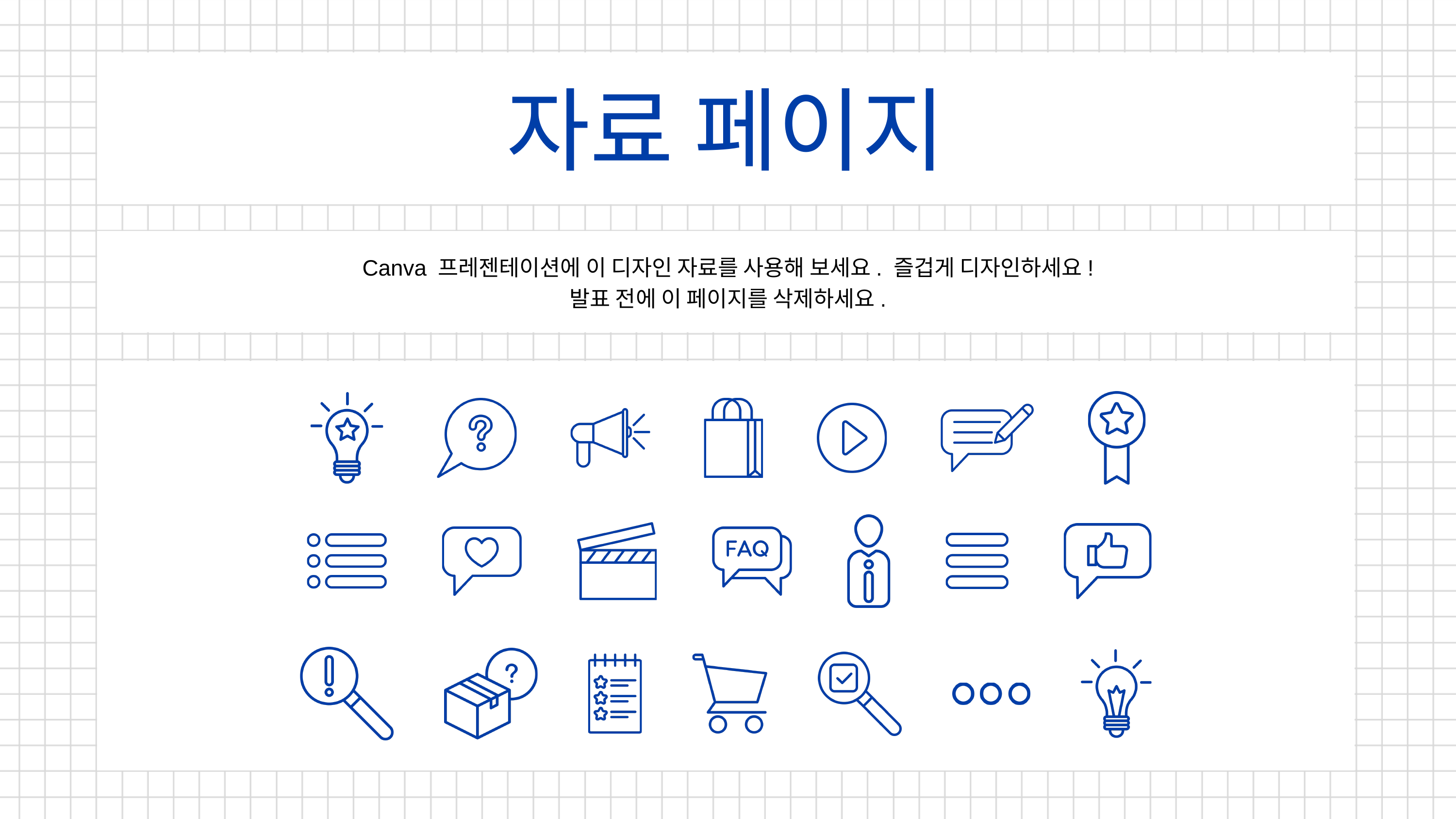

자료 페이지

Canva 프레젠테이션에 이 디자인 자료를 사용해 보세요. 즐겁게 디자인하세요!
발표 전에 이 페이지를 삭제하세요.